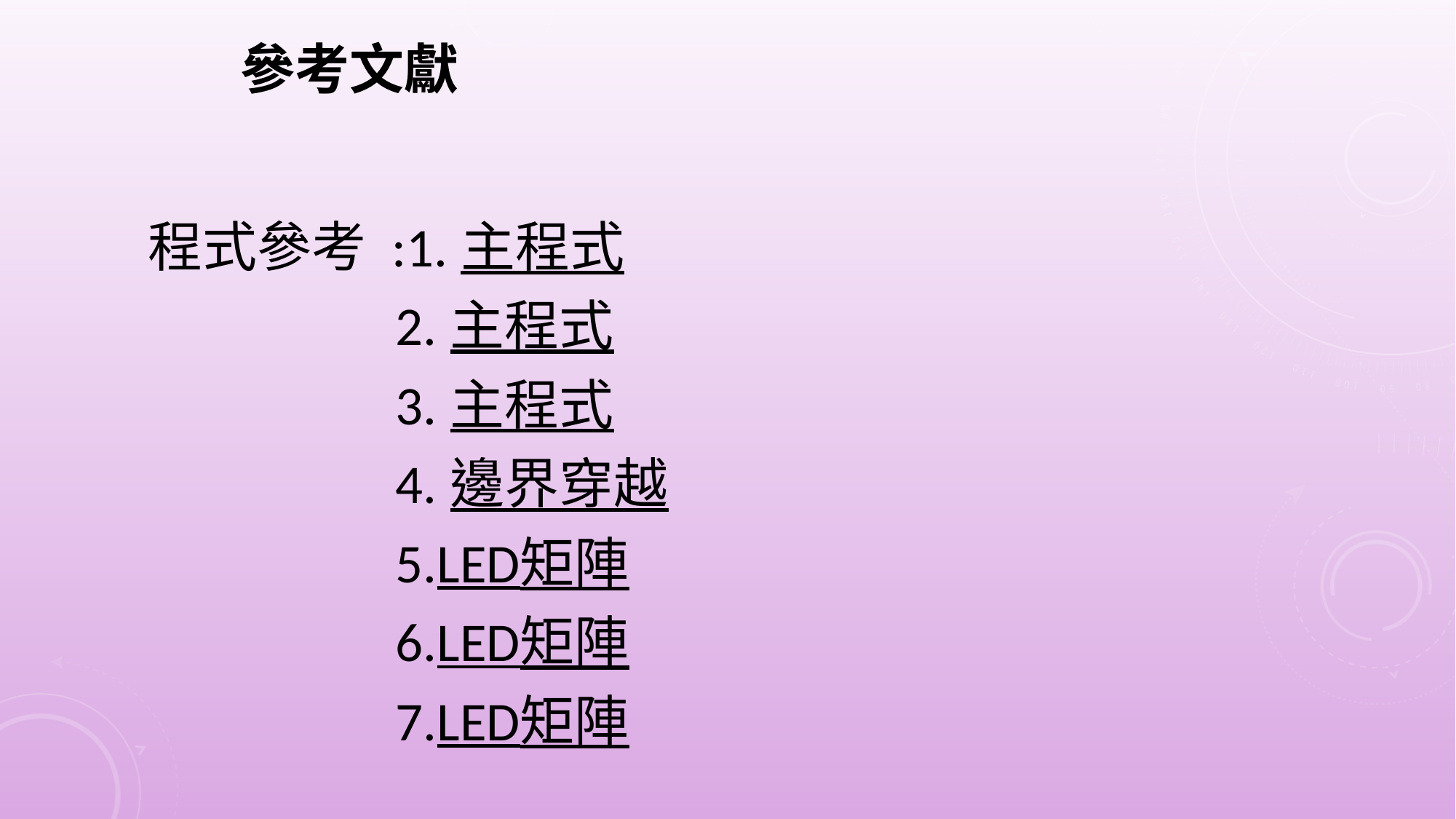

參考文獻
程式參考 :1.主程式
                    2.主程式
                    3.主程式
                    4.邊界穿越
                    5.LED矩陣
                    6.LED矩陣
                    7.LED矩陣